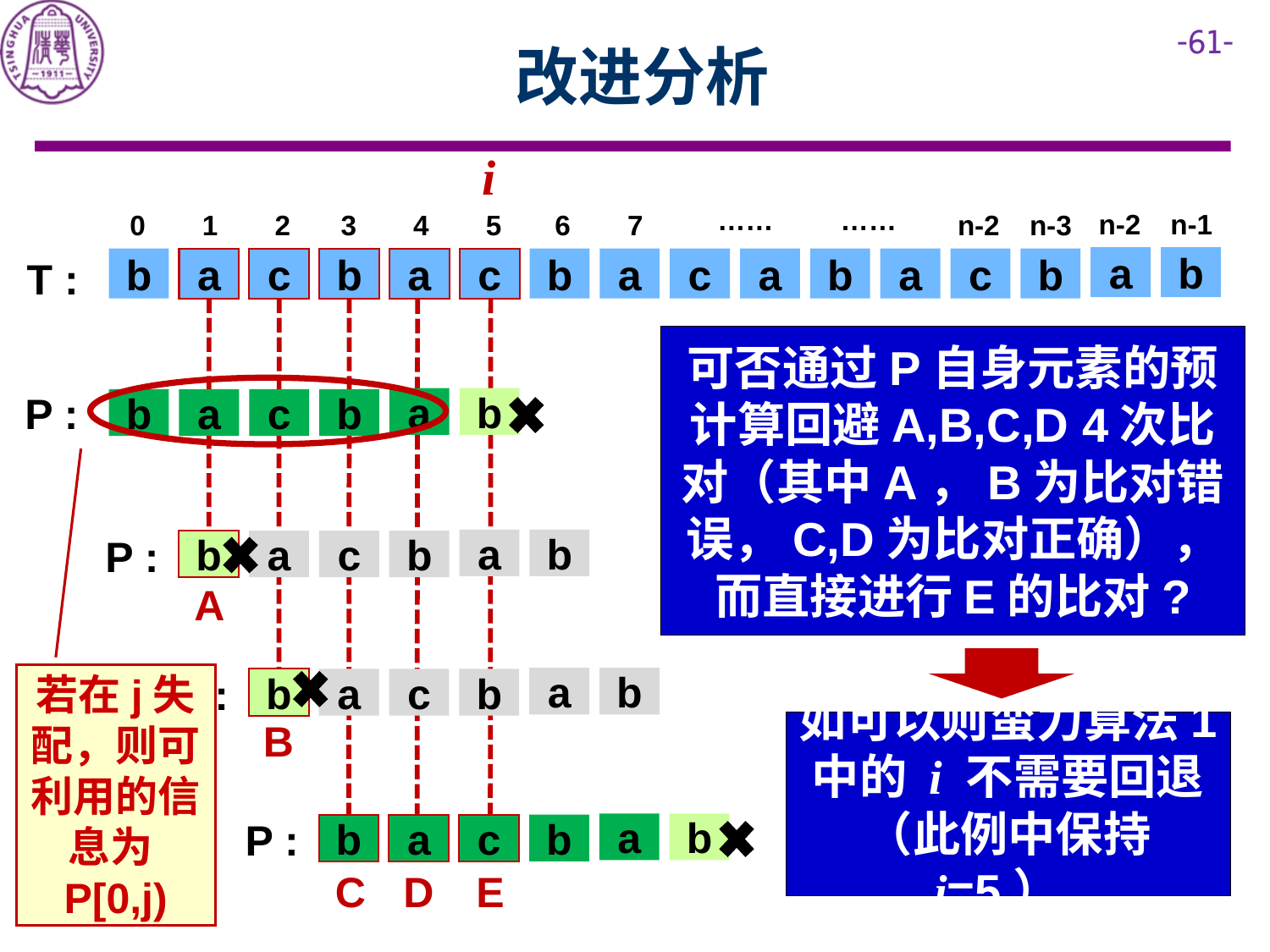

# 改进分析
i
……
……
n-2
n-1
0
1
2
3
4
5
6
7
n-2
n-3
T :
a
b
b
a
c
b
a
c
b
a
c
a
b
a
c
b
可否通过P自身元素的预计算回避A,B,C,D 4次比对（其中A，B为比对错误，C,D为比对正确），而直接进行E的比对?

a
b
b
a
c
b
  P :

a
b
P :
b
a
c
b
A

a
b
P :
b
a
c
b
若在j失配，则可利用的信息为P[0,j)
如可以则蛮力算法1中的 i 不需要回退
（此例中保持 i=5）
B

a
b
P :
b
a
c
b
C
D
E